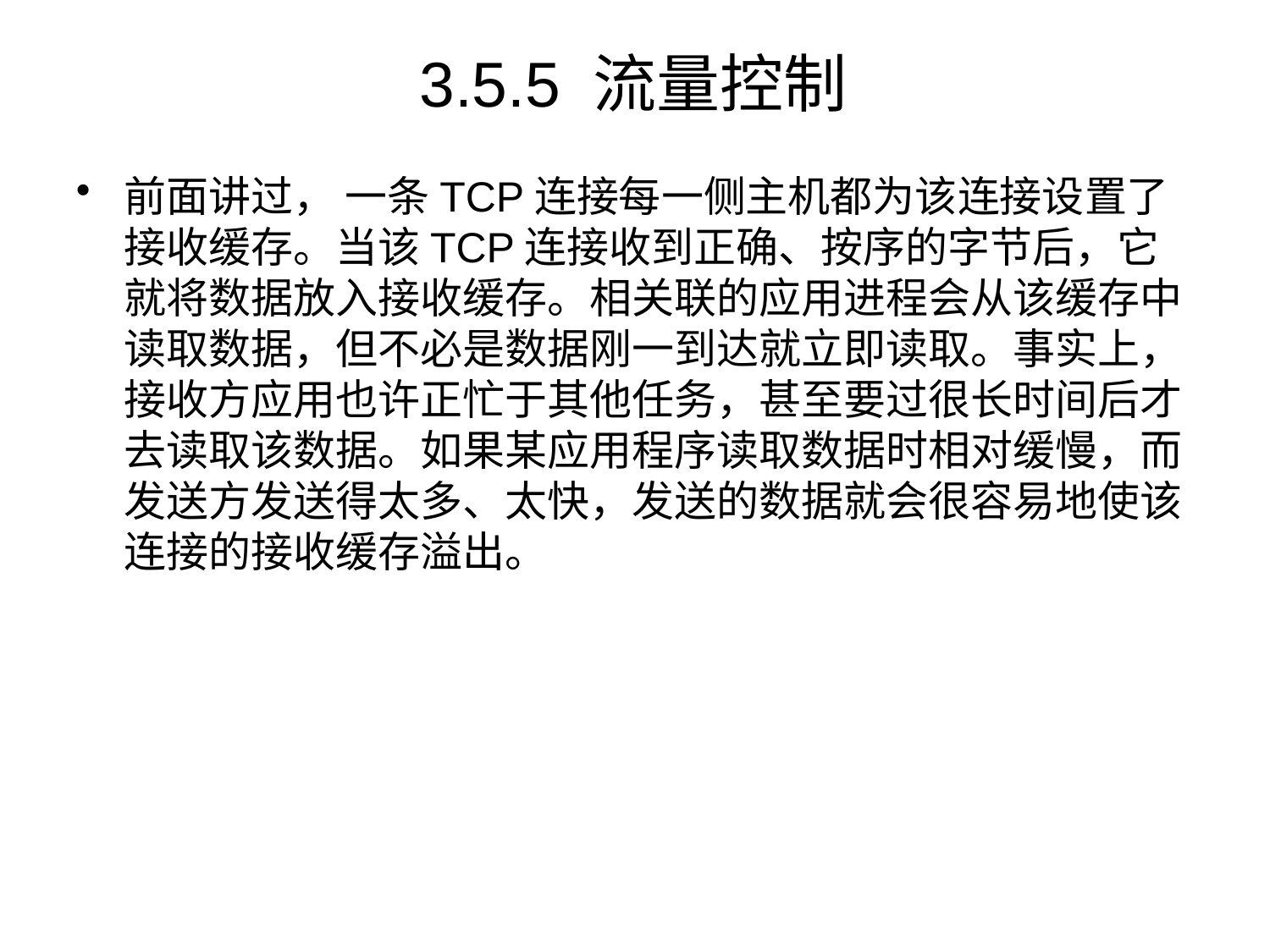

# 3.5.5 流量控制
前面讲过， 一条TCP连接每一侧主机都为该连接设置了接收缓存。当该TCP连接收到正确、按序的字节后，它就将数据放入接收缓存。相关联的应用进程会从该缓存中读取数据，但不必是数据刚一到达就立即读取。事实上，接收方应用也许正忙于其他任务，甚至要过很长时间后才去读取该数据。如果某应用程序读取数据时相对缓慢，而发送方发送得太多、太快，发送的数据就会很容易地使该连接的接收缓存溢出。